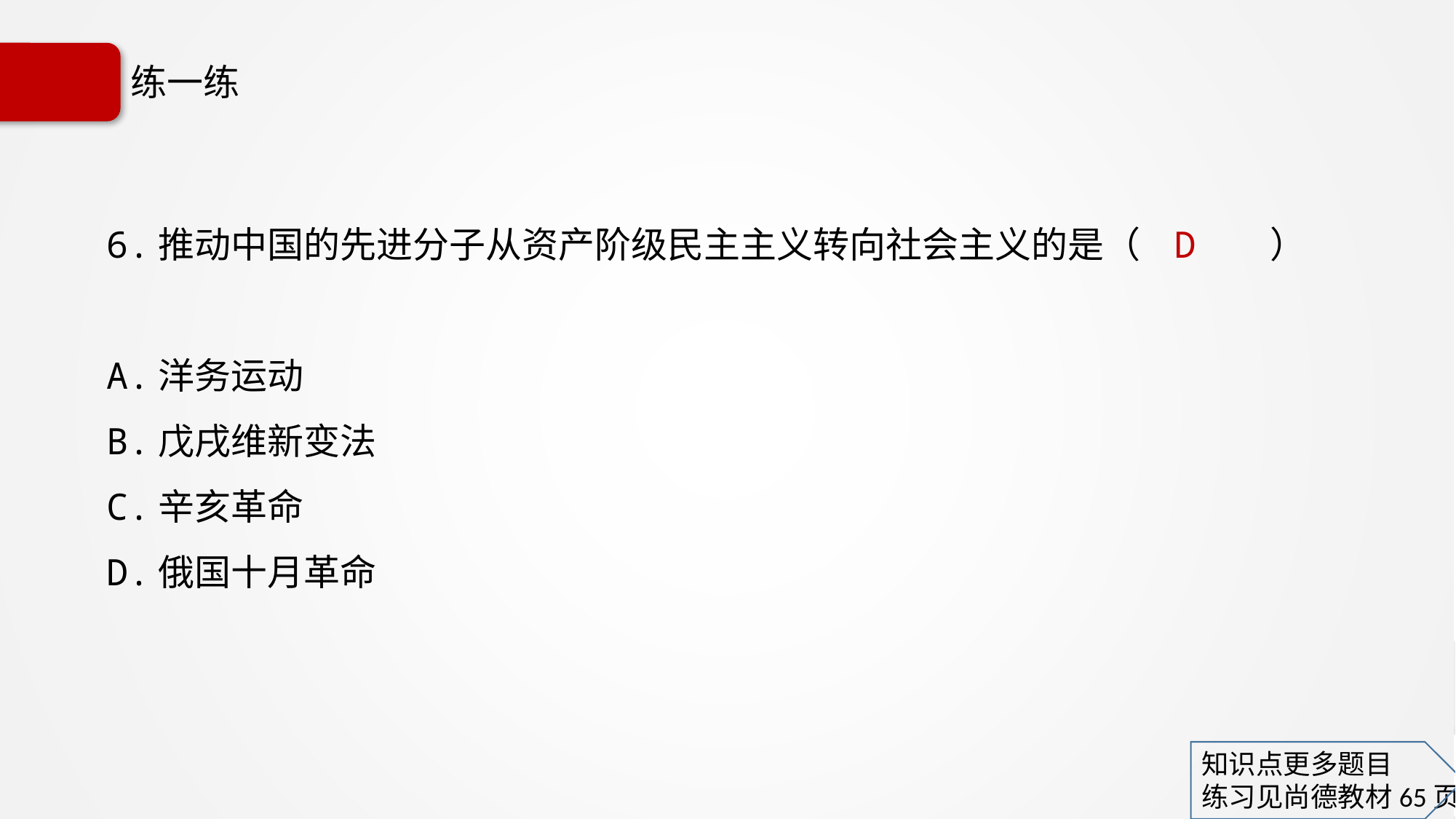

# 练一练
6.推动中国的先进分子从资产阶级民主主义转向社会主义的是（   D   ）
A.洋务运动
B.戊戌维新变法
C.辛亥革命
D.俄国十月革命

知识点更多题目
练习见尚德教材65页